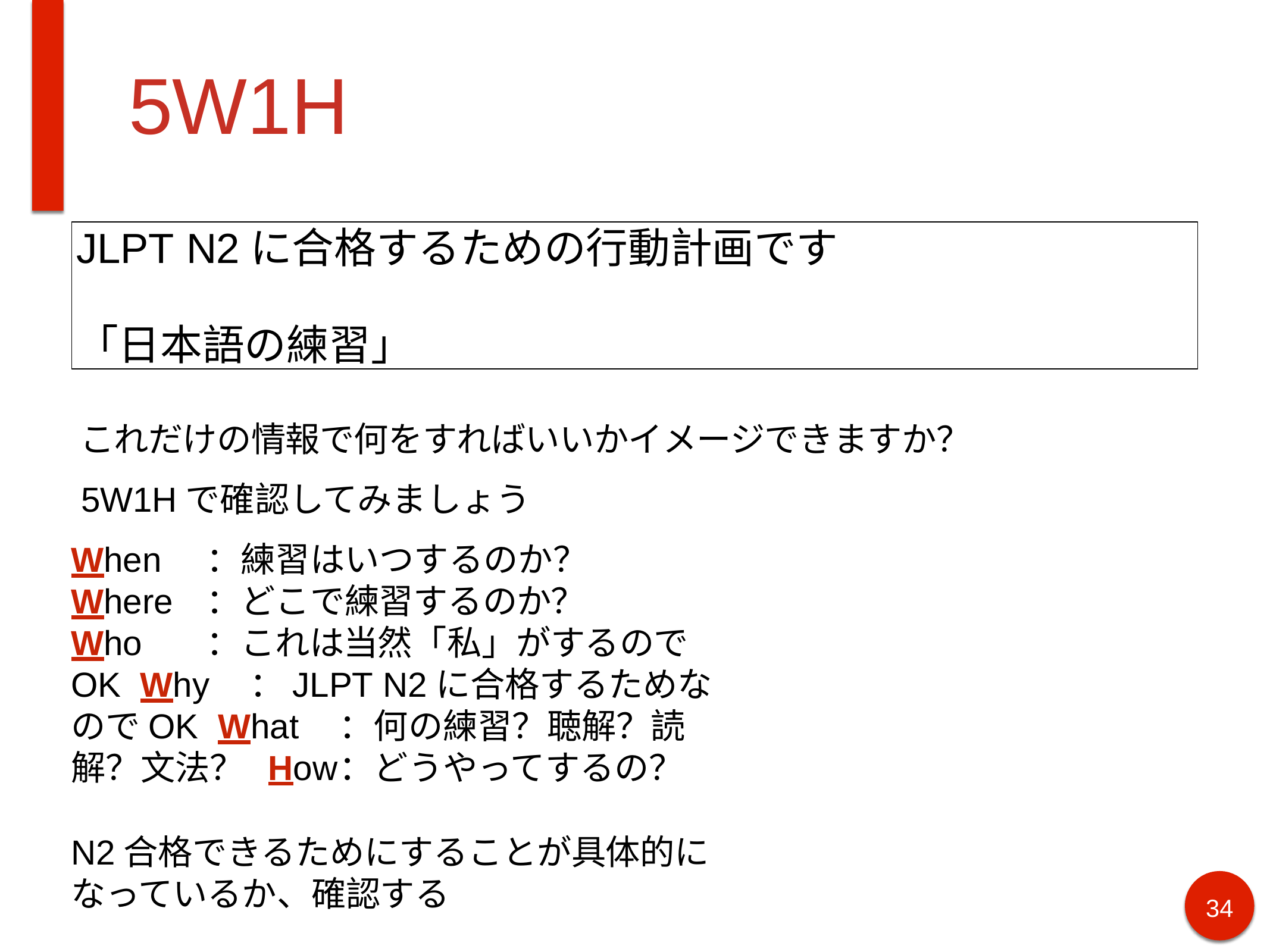

# 5W1H
JLPT N2に合格するための行動計画です

「日本語の練習」
これだけの情報で何をすればいいかイメージできますか？
5W1Hで確認してみましょう
When	：練習はいつするのか？
Where	：どこで練習するのか？
Who	：これは当然「私」がするのでOK  Why	：JLPT N2に合格するためなのでOK  What	：何の練習？聴解？読解？文法？  How	：どうやってするの？

N2合格できるためにすることが具体的になっているか、確認する
34